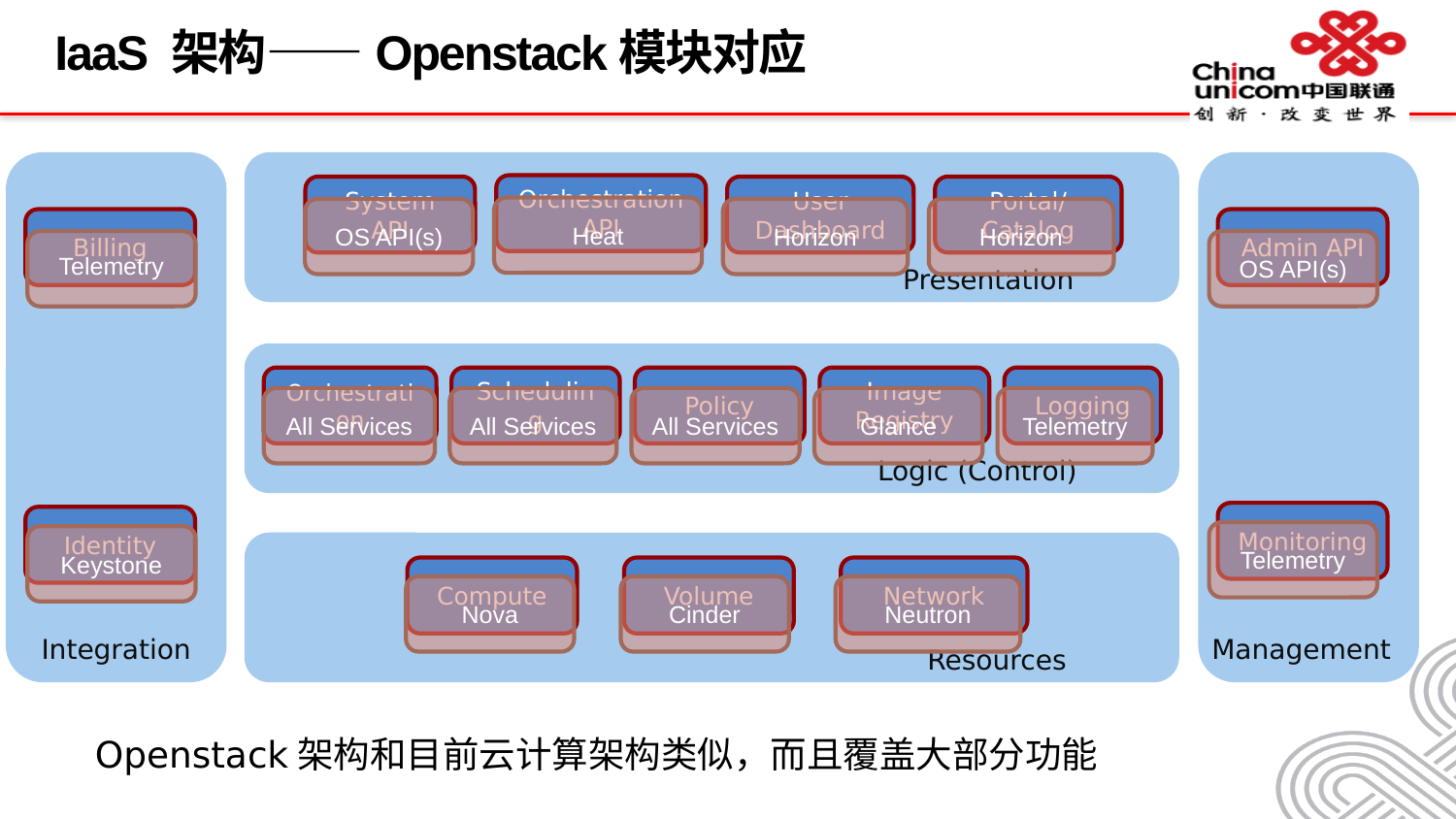

# IaaS 架构——Openstack模块对应
Integration
Presentation
Management
Orchestration API
System API
User Dashboard
Portal/Catalog
Billing
Admin API
Logic (Control)
Orchestration
Scheduling
Policy
Image Registry
Logging
Monitoring
Identity
Resources
Compute
Volume
Network
Heat
OS API(s)
Horizon
Horizon
Telemetry
OS API(s)
All Services
All Services
All Services
Glance
Telemetry
Telemetry
Keystone
Nova
Cinder
Neutron
Openstack架构和目前云计算架构类似，而且覆盖大部分功能